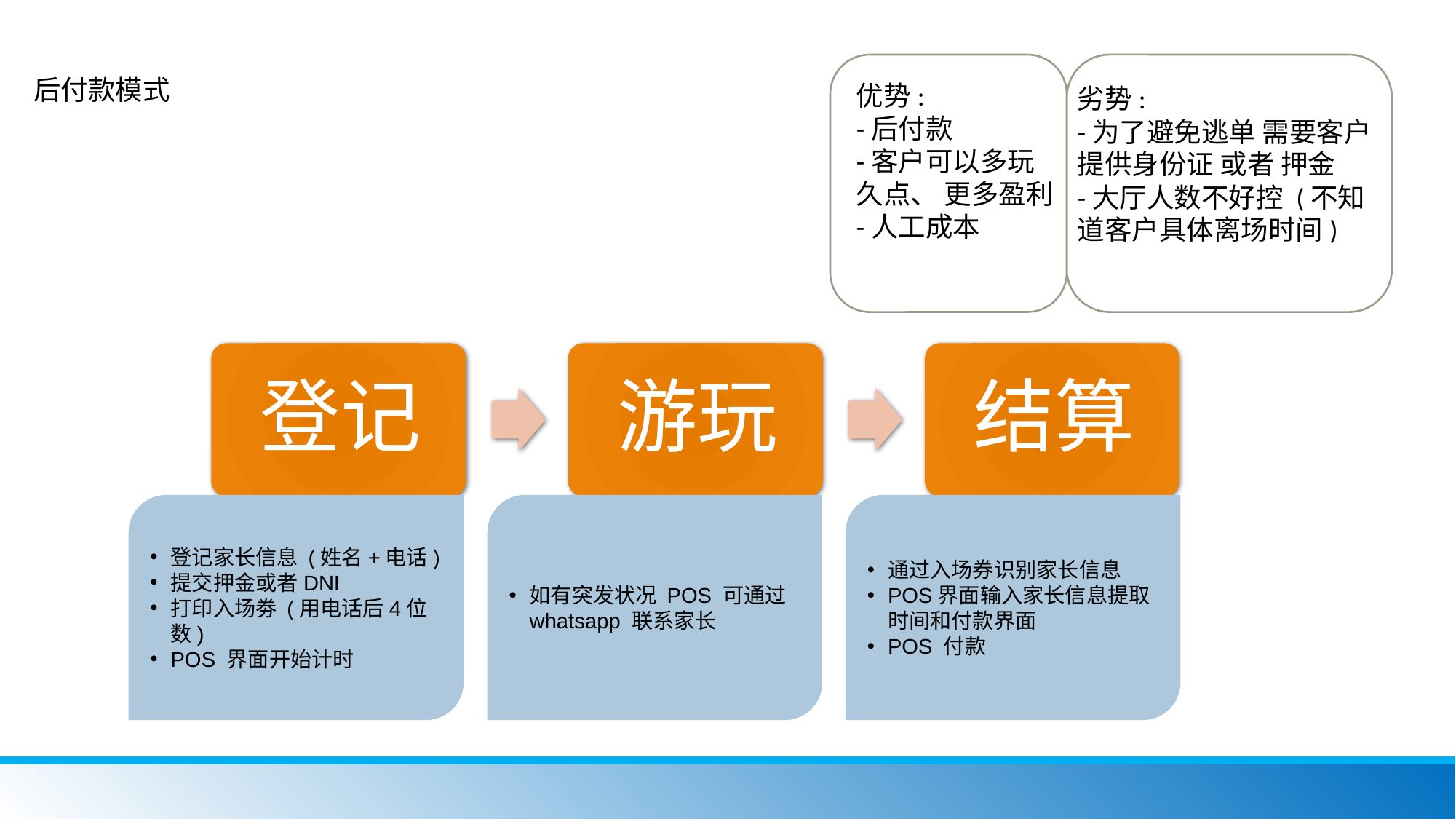

后付款模式
优势:
-后付款
-客户可以多玩久点、 更多盈利
-人工成本
劣势:
-为了避免逃单 需要客户提供身份证 或者 押金
-大厅人数不好控 (不知道客户具体离场时间)
登记

游玩

结算
登记家长信息 (姓名+电话)
提交押金或者DNI
打印入场劵 (用电话后4位数)
POS 界面开始计时
如有突发状况 POS 可通过 whatsapp 联系家长
通过入场券识别家长信息
POS界面输入家长信息提取时间和付款界面
POS 付款